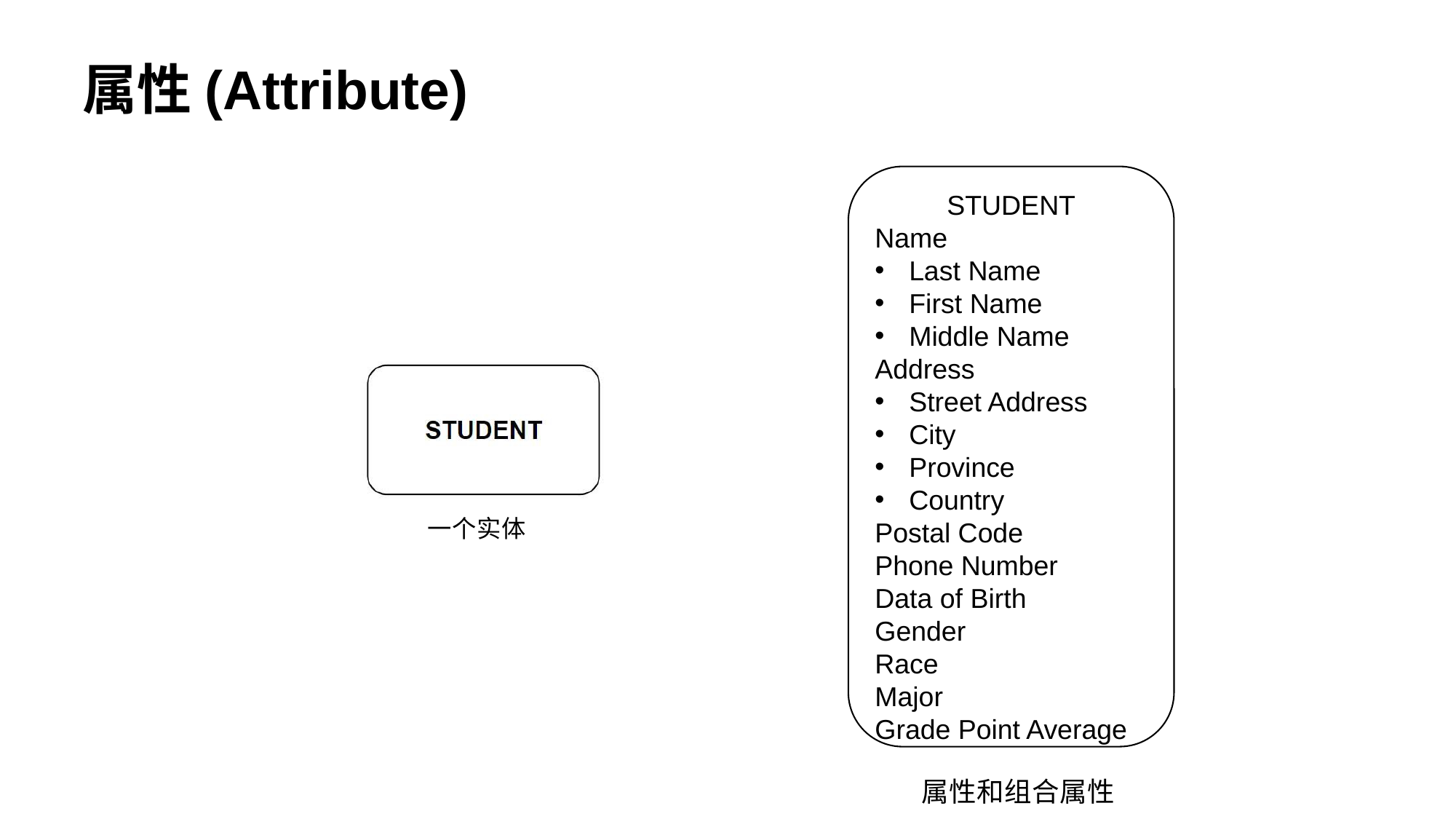

属性(Attribute)
STUDENT
Name
Last Name
First Name
Middle Name
Address
Street Address
City
Province
Country
Postal Code
Phone Number
Data of Birth
Gender
Race
Major
Grade Point Average

一个实体
属性和组合属性